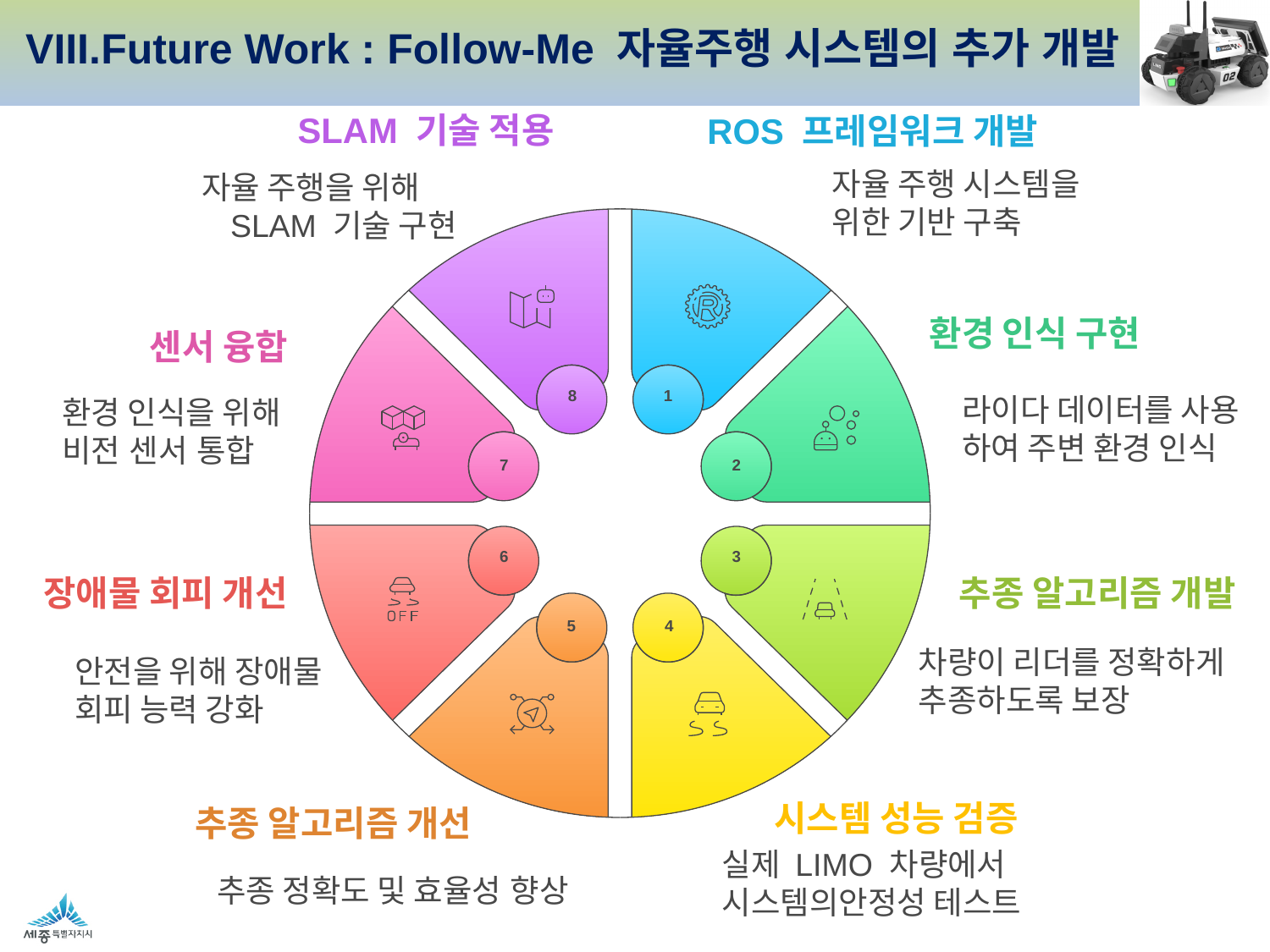

Future Work : Follow-Me 자율주행 시스템의 추가 개발
SLAM 기술 적용
ROS 프레임워크 개발
자율 주행 시스템을
위한 기반 구축
자율 주행을 위해
SLAM 기술 구현

환경 인식 구현
센서 융합
8
1
라이다 데이터를 사용
하여 주변 환경 인식
환경 인식을 위해
비전 센서 통합

7
2

6
3
장애물 회피 개선
추종 알고리즘 개발

5
4
차량이 리더를 정확하게
추종하도록 보장
안전을 위해 장애물
회피 능력 강화

시스템 성능 검증
추종 알고리즘 개선
실제 LIMO 차량에서
시스템의안정성 테스트
추종 정확도 및 효율성 향상